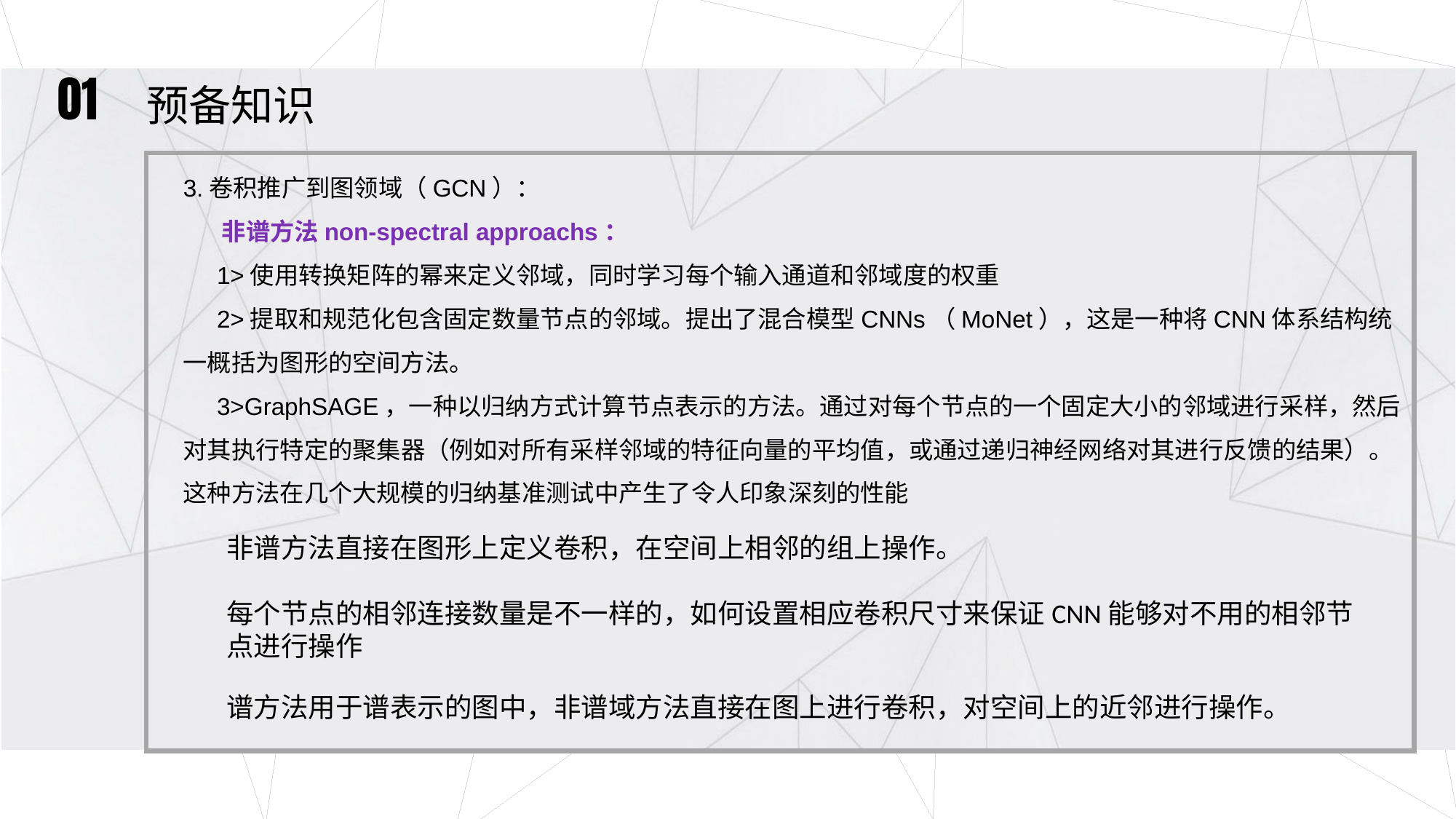

01
预备知识

3.卷积推广到图领域（GCN）：
      非谱方法non-spectral approachs：
     1>使用转换矩阵的幂来定义邻域，同时学习每个输入通道和邻域度的权重
     2>提取和规范化包含固定数量节点的邻域。提出了混合模型CNNs（MoNet），这是一种将CNN体系结构统一概括为图形的空间方法。
     3>GraphSAGE，一种以归纳方式计算节点表示的方法。通过对每个节点的一个固定大小的邻域进行采样，然后对其执行特定的聚集器（例如对所有采样邻域的特征向量的平均值，或通过递归神经网络对其进行反馈的结果）。这种方法在几个大规模的归纳基准测试中产生了令人印象深刻的性能
非谱方法直接在图形上定义卷积，在空间上相邻的组上操作。

每个节点的相邻连接数量是不一样的，如何设置相应卷积尺寸来保证CNN能够对不用的相邻节点进行操作
谱方法用于谱表示的图中，非谱域方法直接在图上进行卷积，对空间上的近邻进行操作。